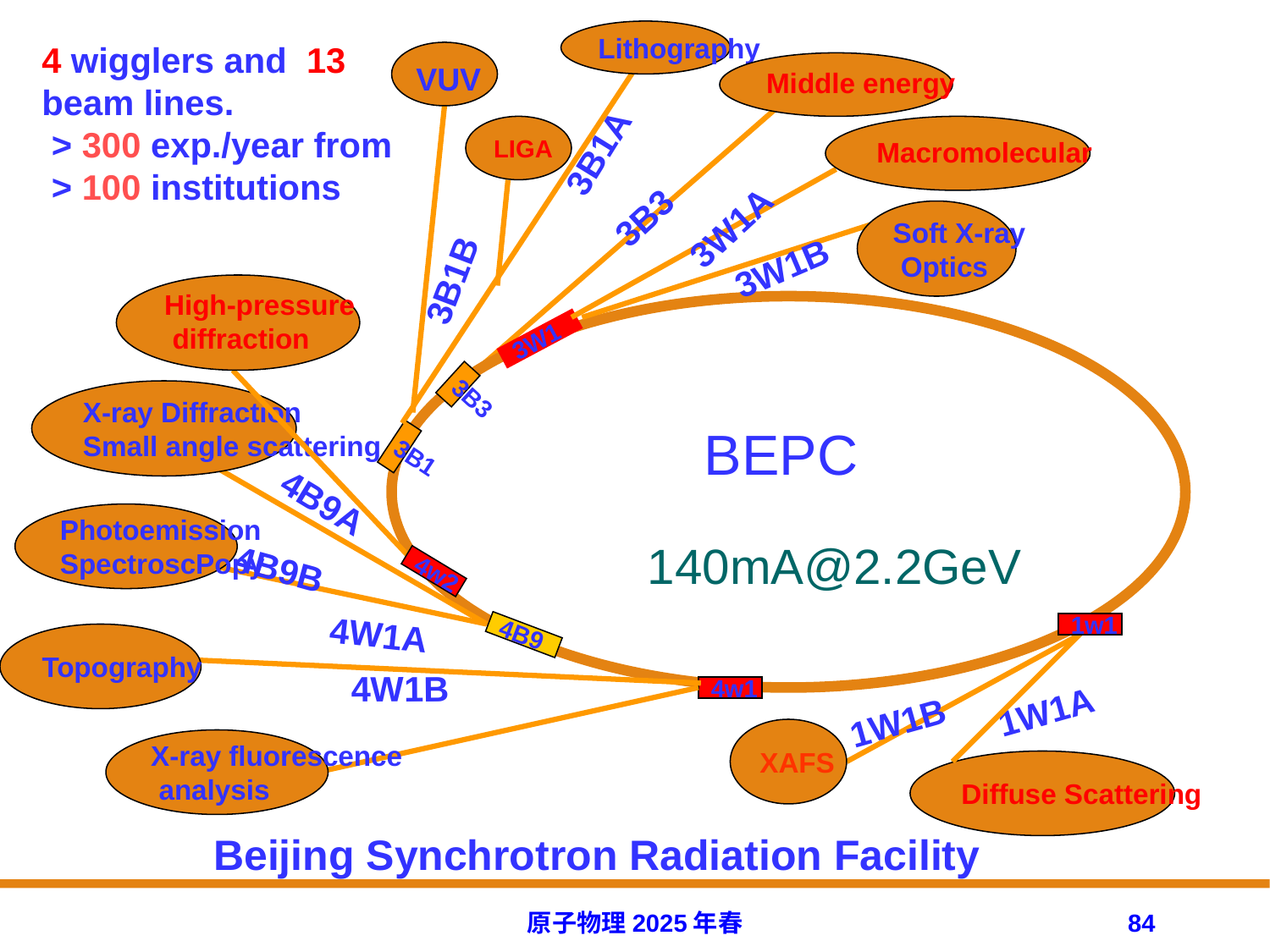

Lithography
4 wigglers and  13 beam lines.
 > 300 exp./year from
 > 100 institutions

VUV

Middle energy

LIGA

Macromolecular

3B1A

3B3
3W1A
Soft X-ray
 Optics

3W1B
3B1B

High-pressure
 diffraction

3W1

3B3
X-ray Diffraction
Small angle scattering

BEPC
3B1
4B9A
Photoemission
SpectroscPopy
140mA@2.2GeV

4B9B
4w2
4W1A
1w1
Topography
4B9

4W1B
4w1

1W1A
1W1B
XAFS
X-ray fluorescence
 analysis
Diffuse Scattering
Beijing Synchrotron Radiation Facility
原子物理2025年春
84